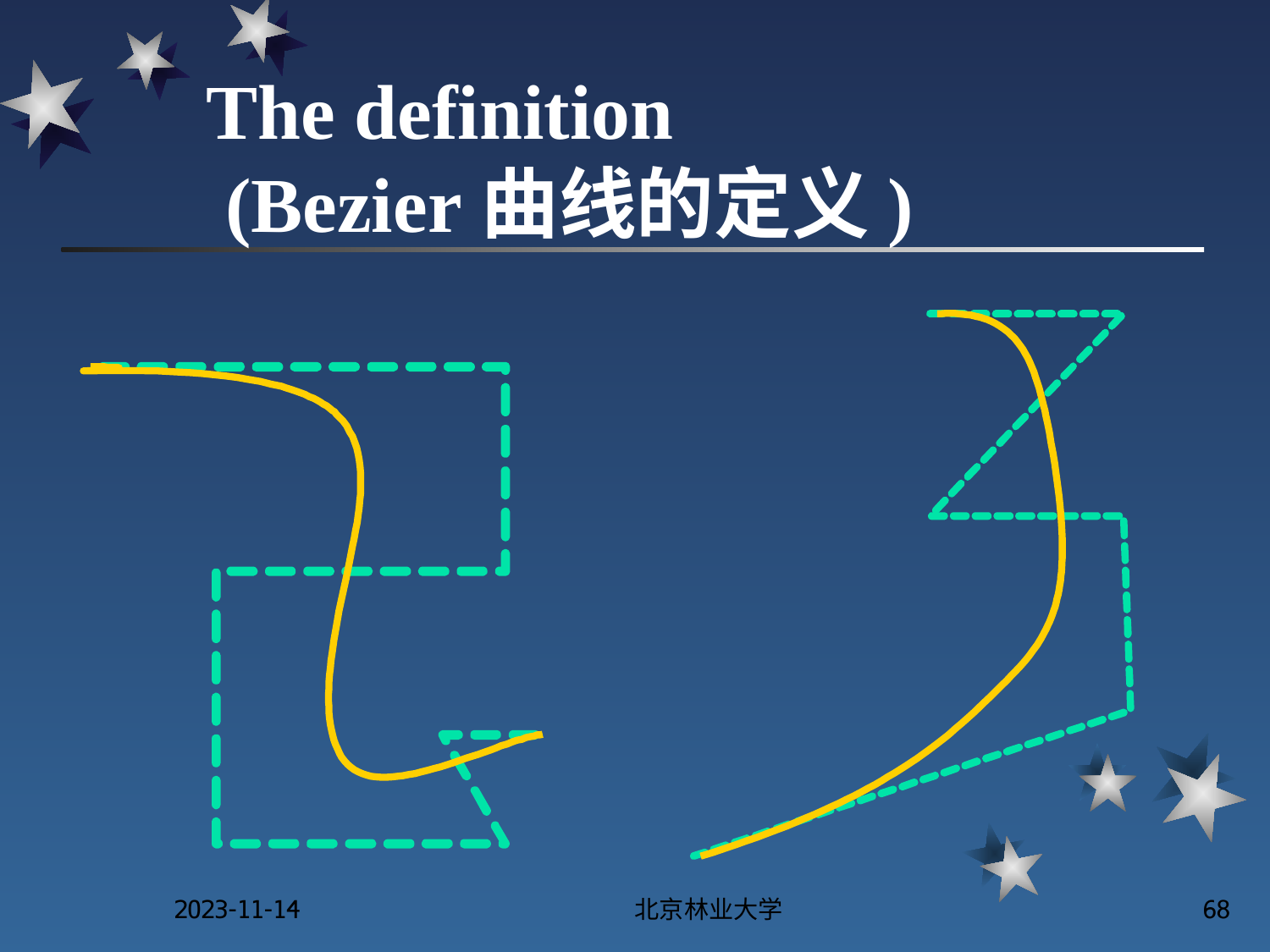

# The definition (Bezier曲线的定义)

2023-11-14
北京林业大学
68